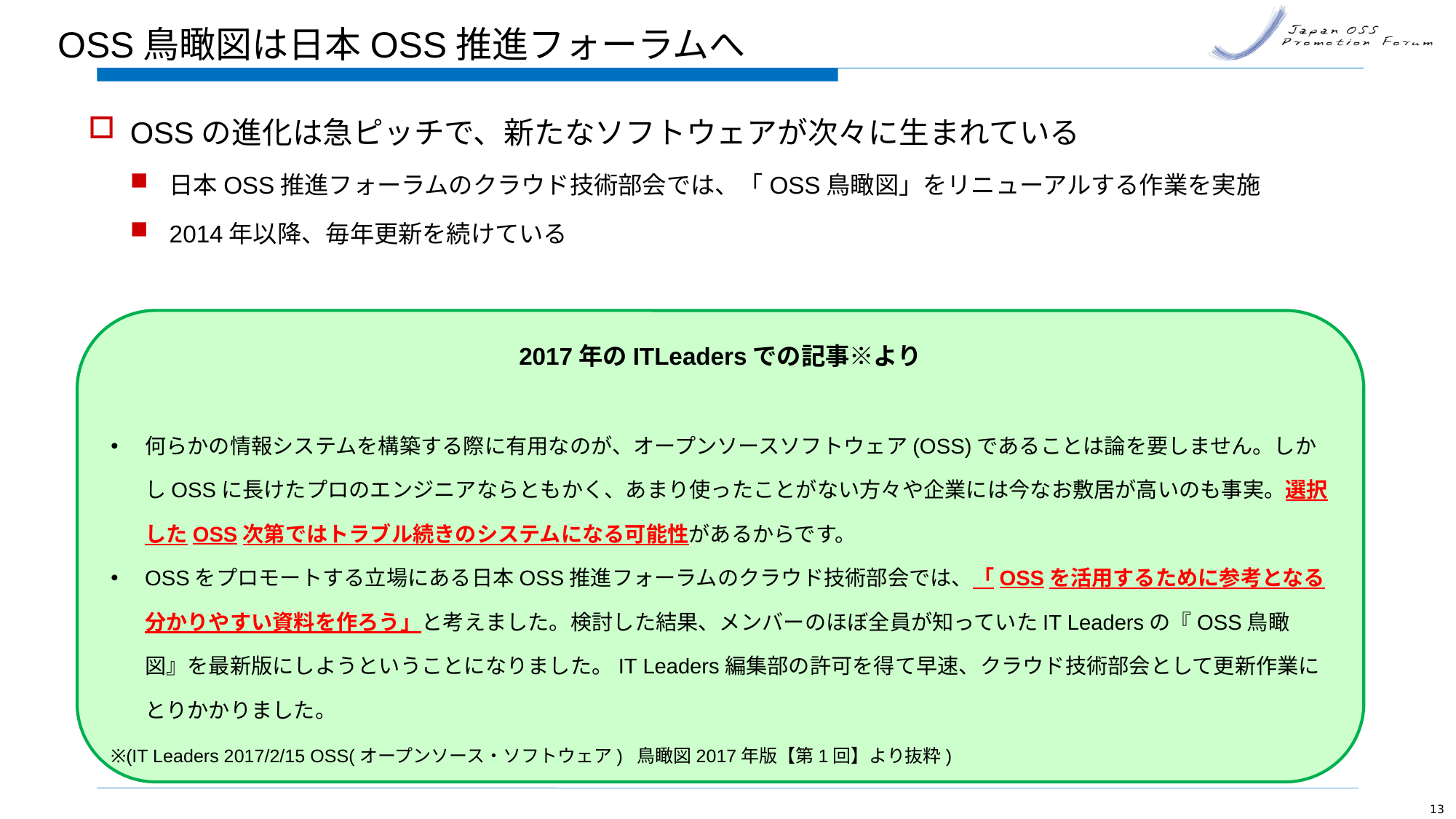

# OSS鳥瞰図は日本OSS推進フォーラムへ
OSSの進化は急ピッチで、新たなソフトウェアが次々に生まれている
日本OSS推進フォーラムのクラウド技術部会では、「OSS鳥瞰図」をリニューアルする作業を実施
2014年以降、毎年更新を続けている
2017年のITLeadersでの記事※より

何らかの情報システムを構築する際に有用なのが、オープンソースソフトウェア(OSS)であることは論を要しません。しかしOSSに長けたプロのエンジニアならともかく、あまり使ったことがない方々や企業には今なお敷居が高いのも事実。選択したOSS次第ではトラブル続きのシステムになる可能性があるからです。
OSSをプロモートする立場にある日本OSS推進フォーラムのクラウド技術部会では、「OSSを活用するために参考となる分かりやすい資料を作ろう」と考えました。検討した結果、メンバーのほぼ全員が知っていたIT Leadersの『OSS鳥瞰図』を最新版にしようということになりました。IT Leaders編集部の許可を得て早速、クラウド技術部会として更新作業にとりかかりました。
※(IT Leaders 2017/2/15 OSS(オープンソース・ソフトウェア)  鳥瞰図2017年版【第1回】より抜粋)
13